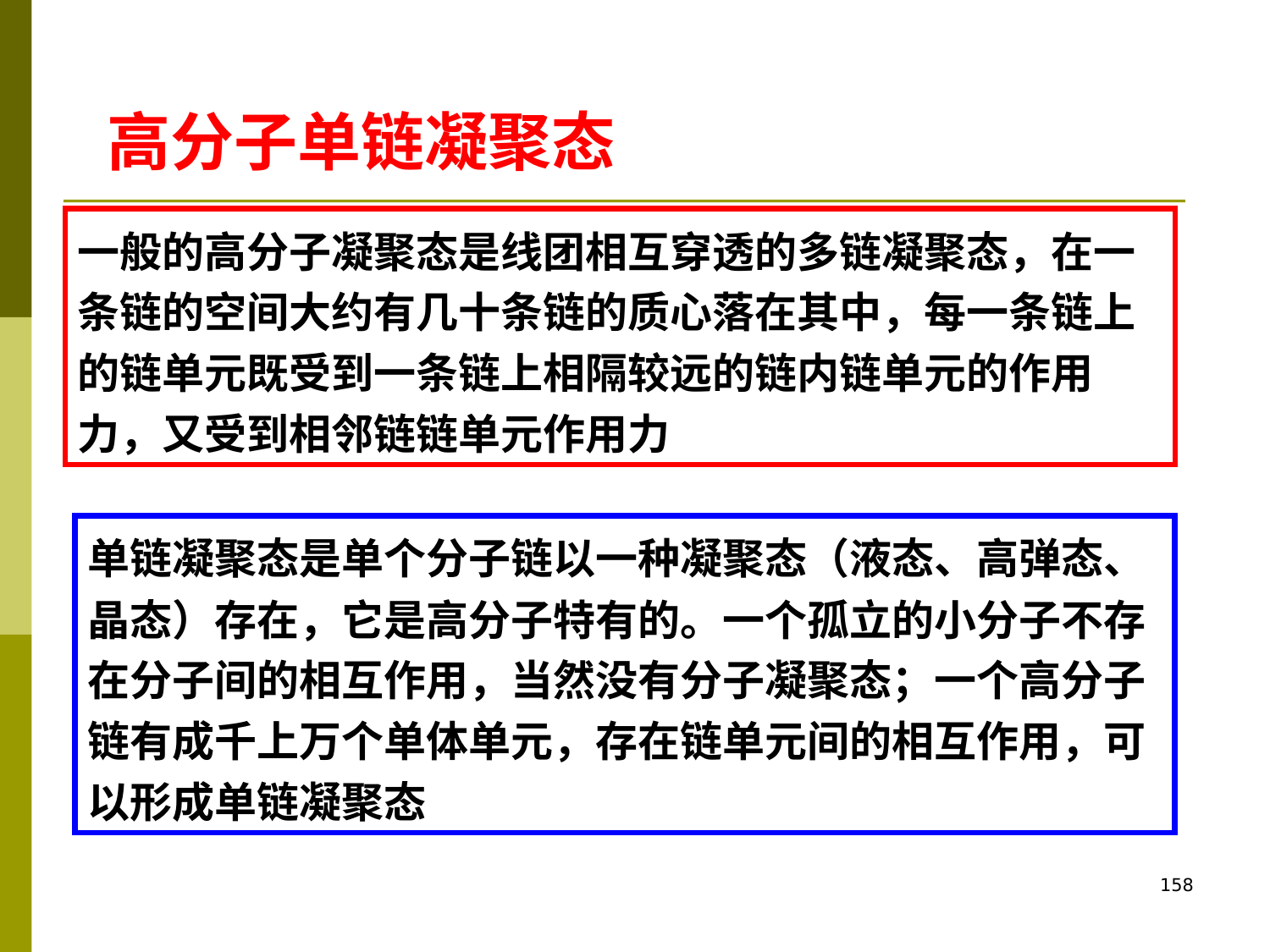

高分子单链凝聚态
一般的高分子凝聚态是线团相互穿透的多链凝聚态，在一条链的空间大约有几十条链的质心落在其中，每一条链上的链单元既受到一条链上相隔较远的链内链单元的作用力，又受到相邻链链单元作用力
单链凝聚态是单个分子链以一种凝聚态（液态、高弹态、晶态）存在，它是高分子特有的。一个孤立的小分子不存在分子间的相互作用，当然没有分子凝聚态；一个高分子链有成千上万个单体单元，存在链单元间的相互作用，可以形成单链凝聚态
158